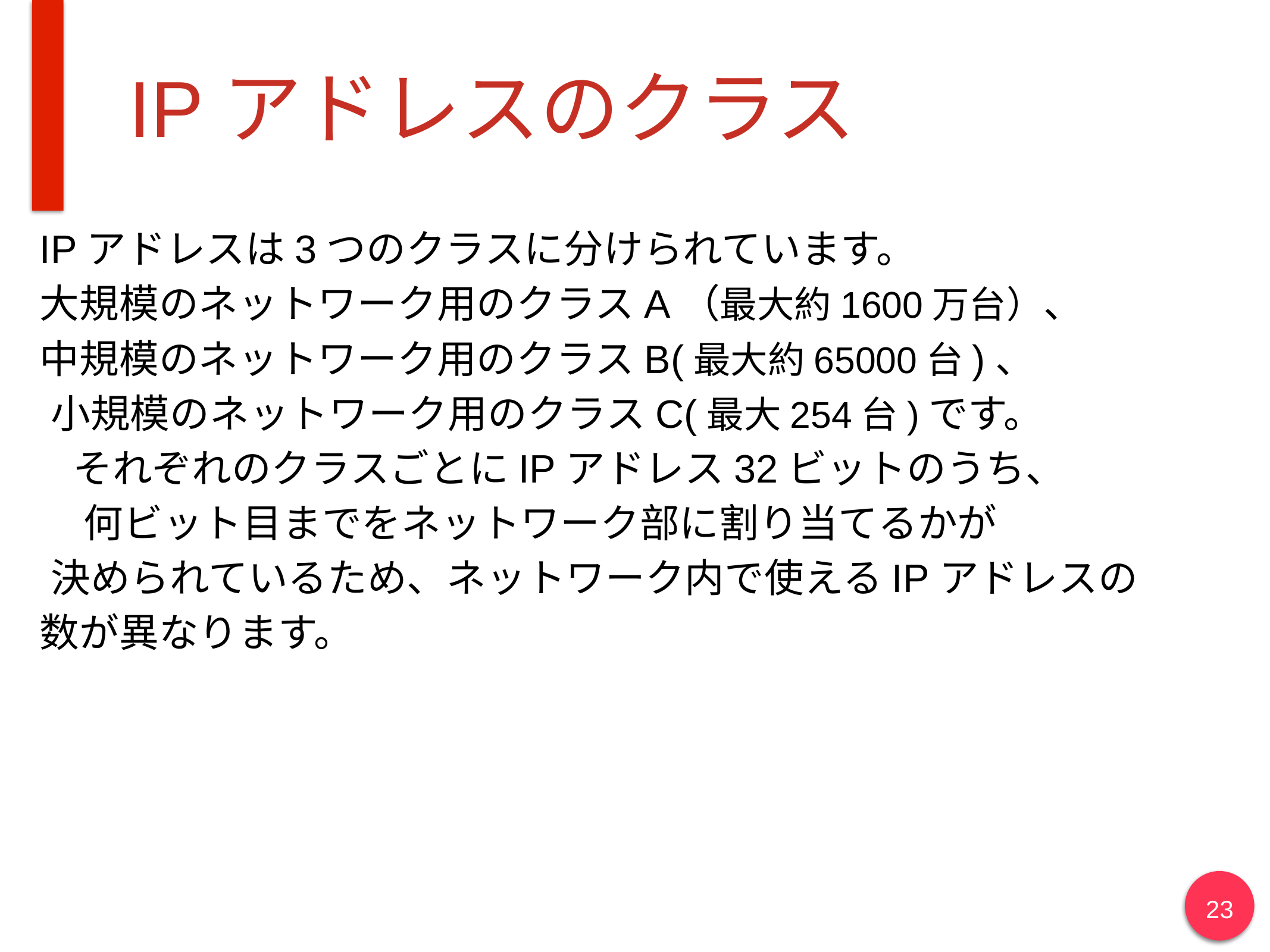

# IPアドレスのクラス
IPアドレスは3つのクラスに分けられています。                       大規模のネットワーク用のクラスA（最大約1600万台）、        中規模のネットワーク用のクラスB(最大約65000台)、              小規模のネットワーク用のクラスC(最大254台)です。               それぞれのクラスごとにIPアドレス32ビットのうち、              何ビット目までをネットワーク部に割り当てるかが                 決められているため、ネットワーク内で使えるIPアドレスの   数が異なります。
23